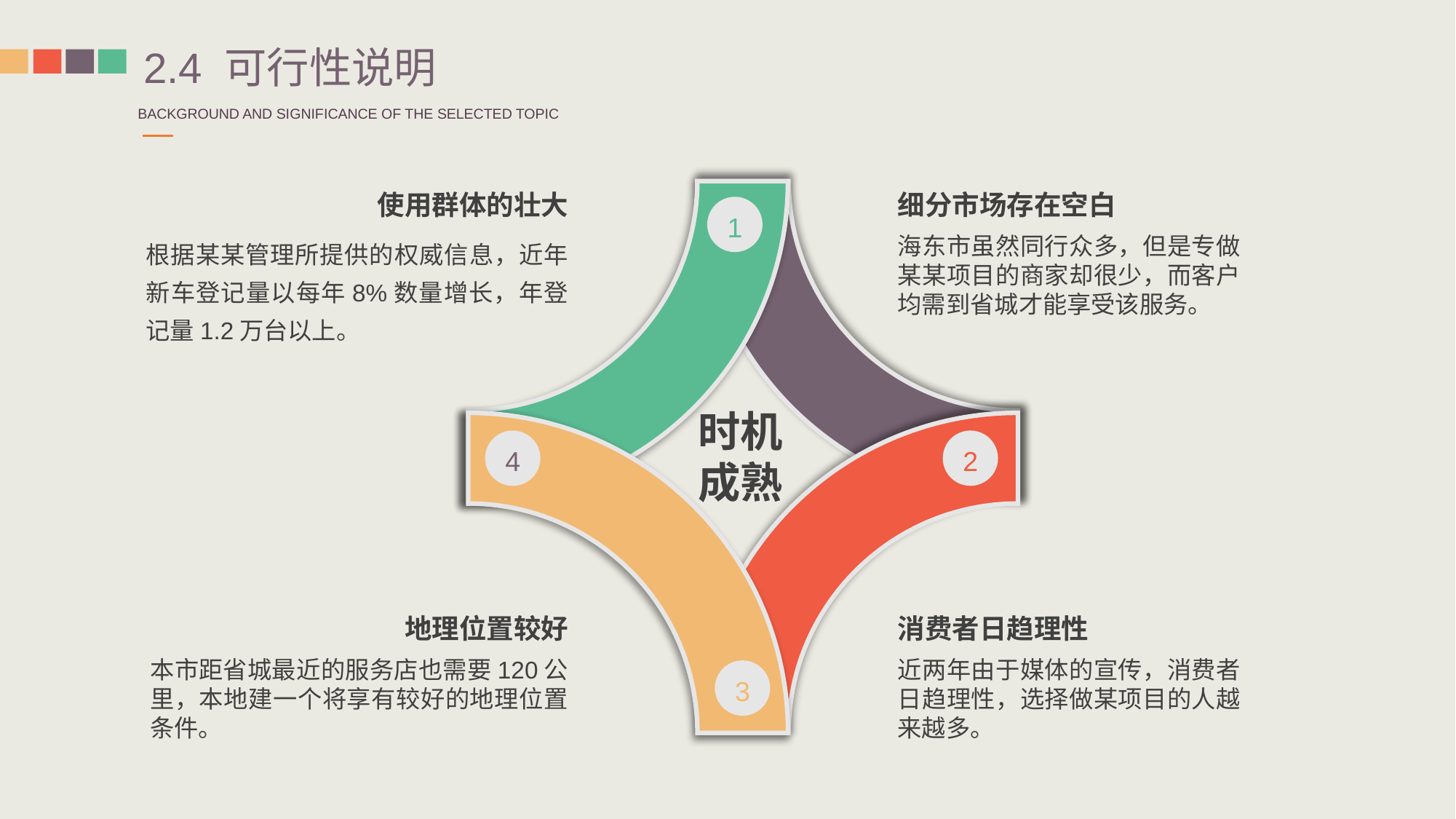

2.4 可行性说明
BACKGROUND AND SIGNIFICANCE OF THE SELECTED TOPIC

1

4
2
3
使用群体的壮大
根据某某管理所提供的权威信息，近年新车登记量以每年8%数量增长，年登记量1.2万台以上。
细分市场存在空白
海东市虽然同行众多，但是专做某某项目的商家却很少，而客户均需到省城才能享受该服务。

时机成熟

地理位置较好
本市距省城最近的服务店也需要120公里，本地建一个将享有较好的地理位置条件。
消费者日趋理性
近两年由于媒体的宣传，消费者日趋理性，选择做某项目的人越来越多。